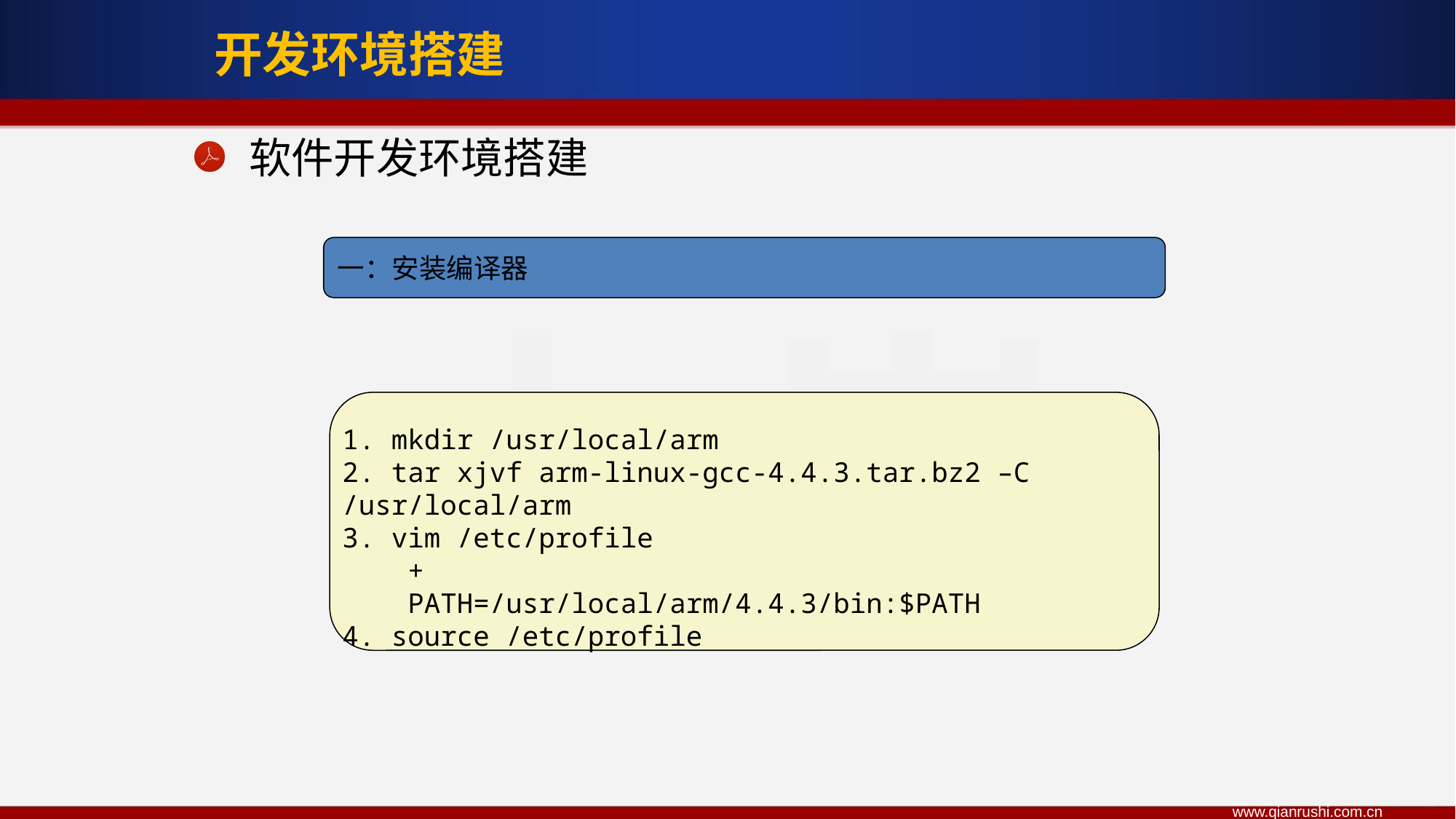

开发环境搭建
软件开发环境搭建
一：安装编译器

1. mkdir /usr/local/arm
2. tar xjvf arm-linux-gcc-4.4.3.tar.bz2 –C /usr/local/arm
3. vim /etc/profile
    +
    PATH=/usr/local/arm/4.4.3/bin:$PATH
4. source /etc/profile